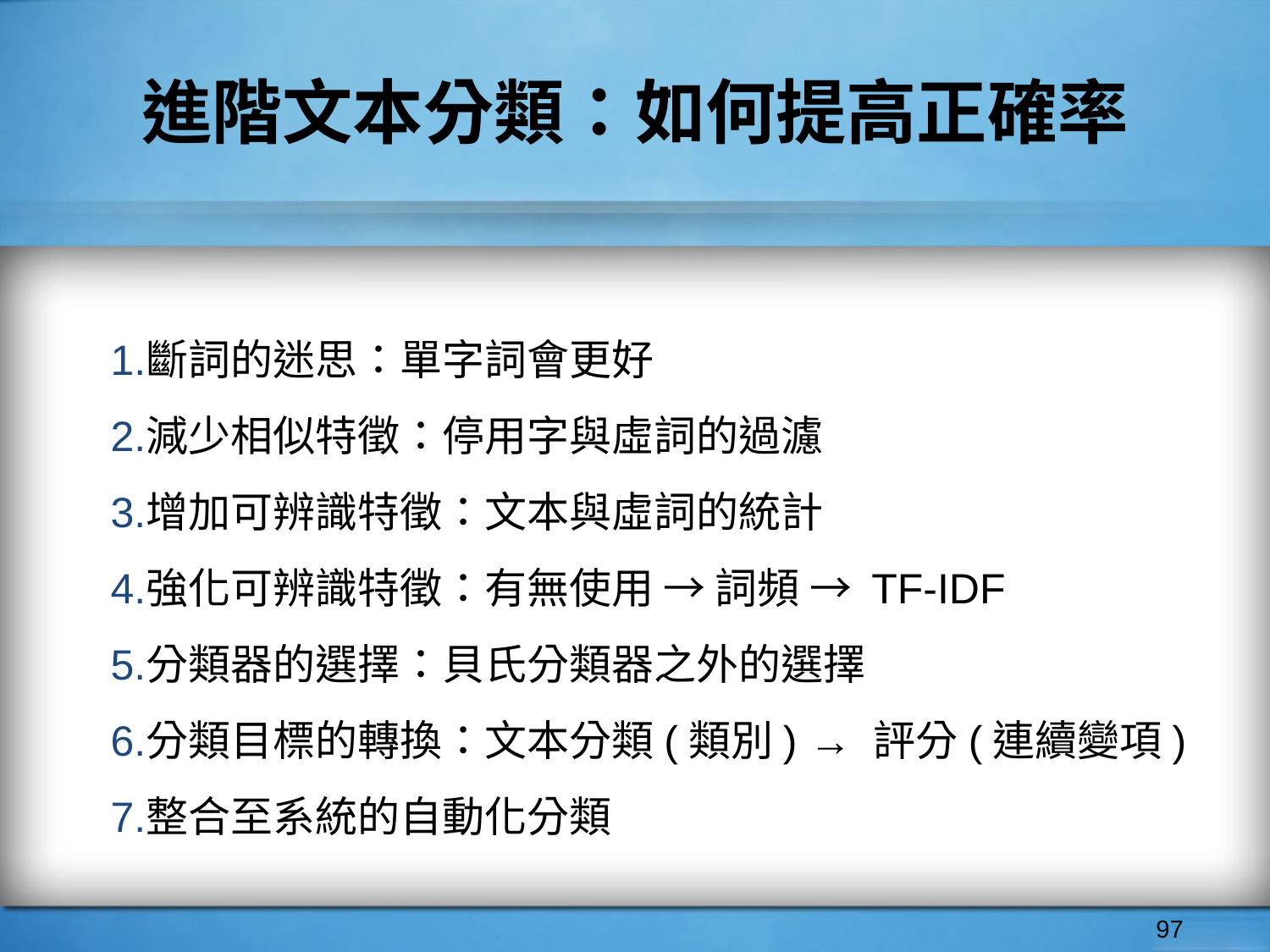

# 進階文本分類：如何提高正確率
斷詞的迷思：單字詞會更好
減少相似特徵：停用字與虛詞的過濾
增加可辨識特徵：文本與虛詞的統計
強化可辨識特徵：有無使用 → 詞頻 → TF-IDF
分類器的選擇：貝氏分類器之外的選擇
分類目標的轉換：文本分類(類別) → 評分(連續變項)
整合至系統的自動化分類
97